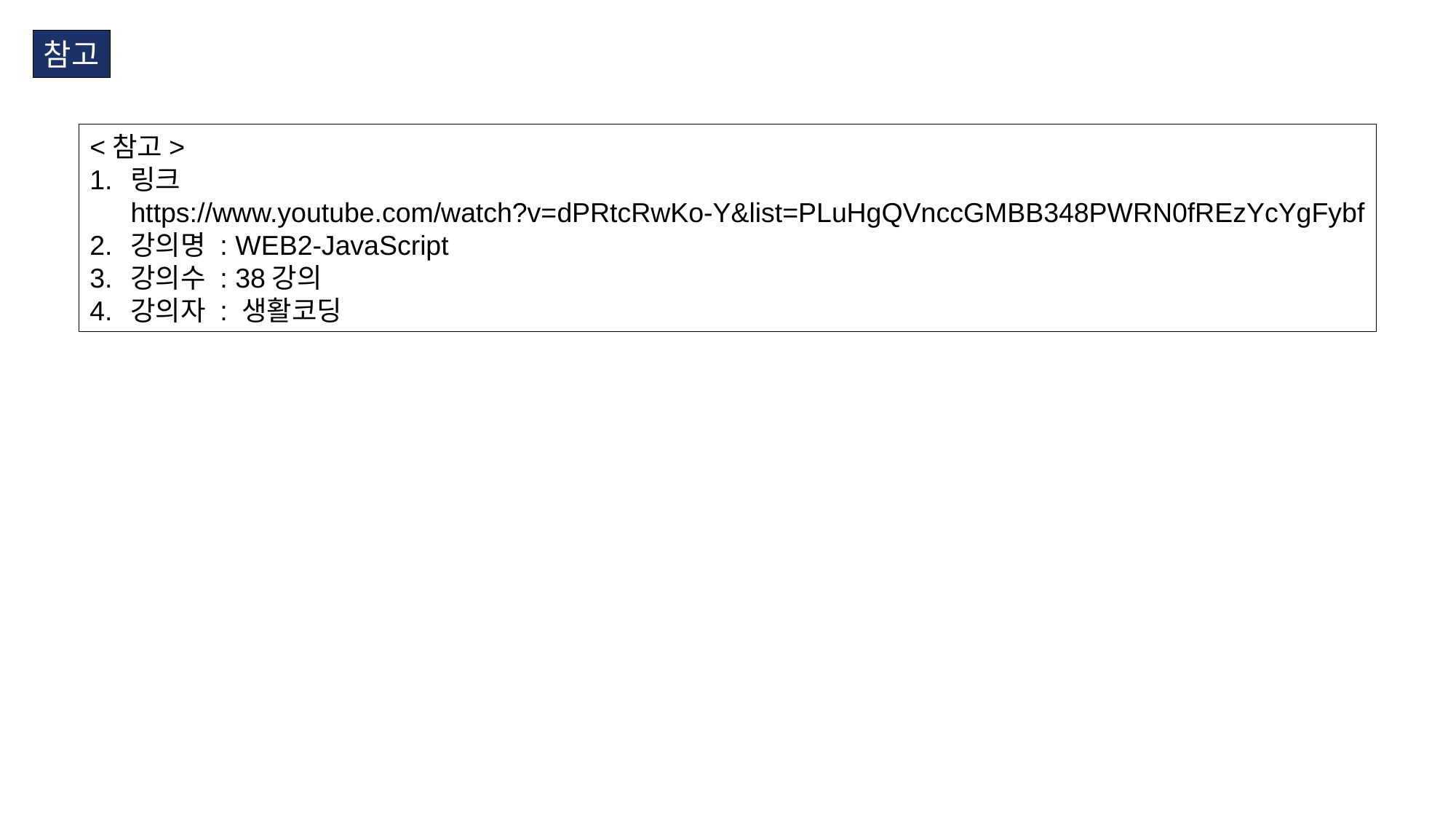

참고
<참고>
링크
https://www.youtube.com/watch?v=dPRtcRwKo-Y&list=PLuHgQVnccGMBB348PWRN0fREzYcYgFybf
강의명 : WEB2-JavaScript
강의수 : 38강의
강의자 : 생활코딩